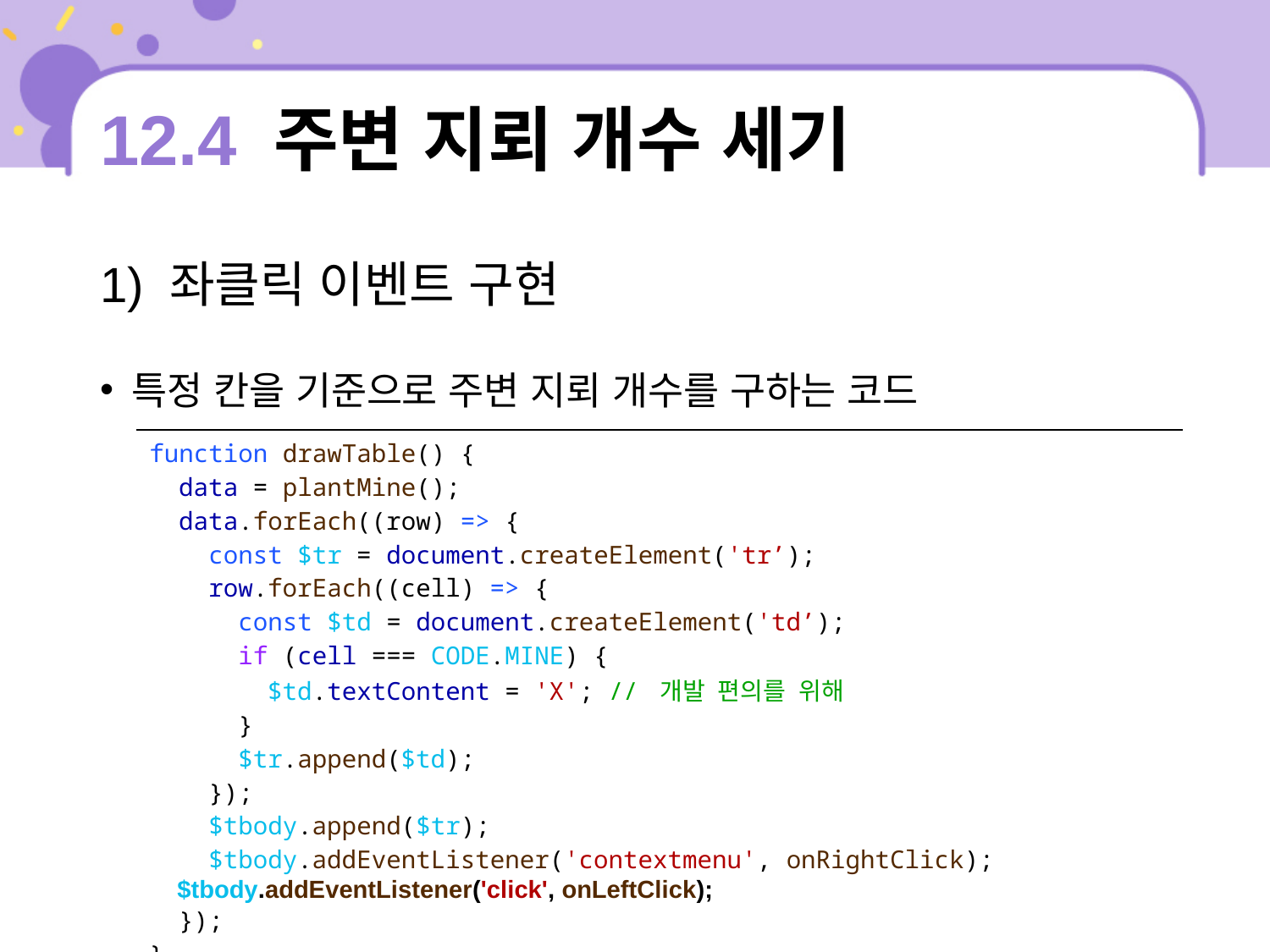

# 12.4 주변 지뢰 개수 세기
1) 좌클릭 이벤트 구현
특정 칸을 기준으로 주변 지뢰 개수를 구하는 코드
| function drawTable() { data = plantMine(); data.forEach((row) => { const $tr = document.createElement('tr’); row.forEach((cell) => { const $td = document.createElement('td’); if (cell === CODE.MINE) { $td.textContent = 'X'; // 개발 편의를 위해 } $tr.append($td); }); $tbody.append($tr); $tbody.addEventListener('contextmenu', onRightClick); $tbody.addEventListener('click', onLeftClick); }); } |
| --- |